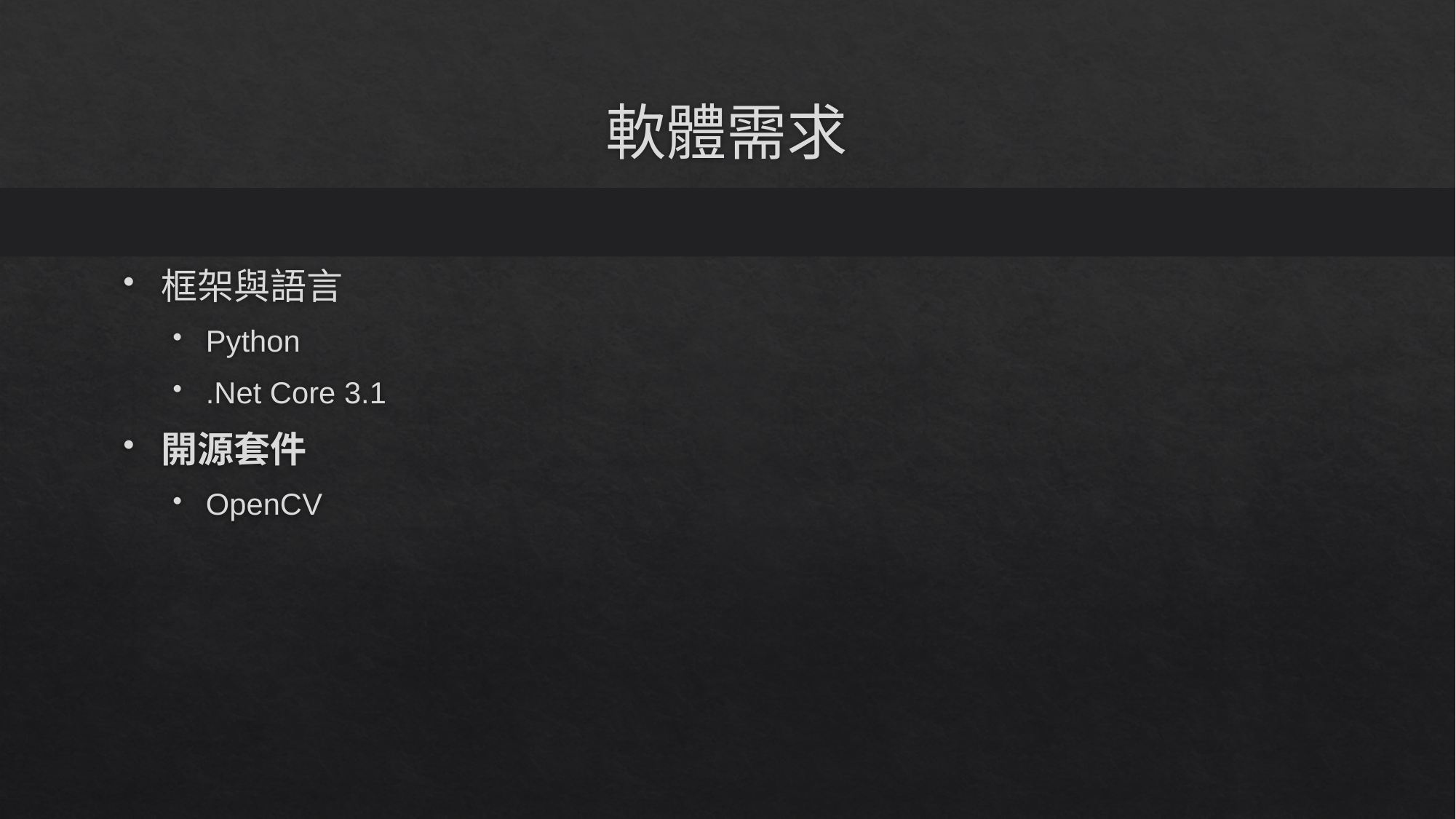

# 軟體需求
框架與語言
Python
.Net Core 3.1
開源套件
OpenCV